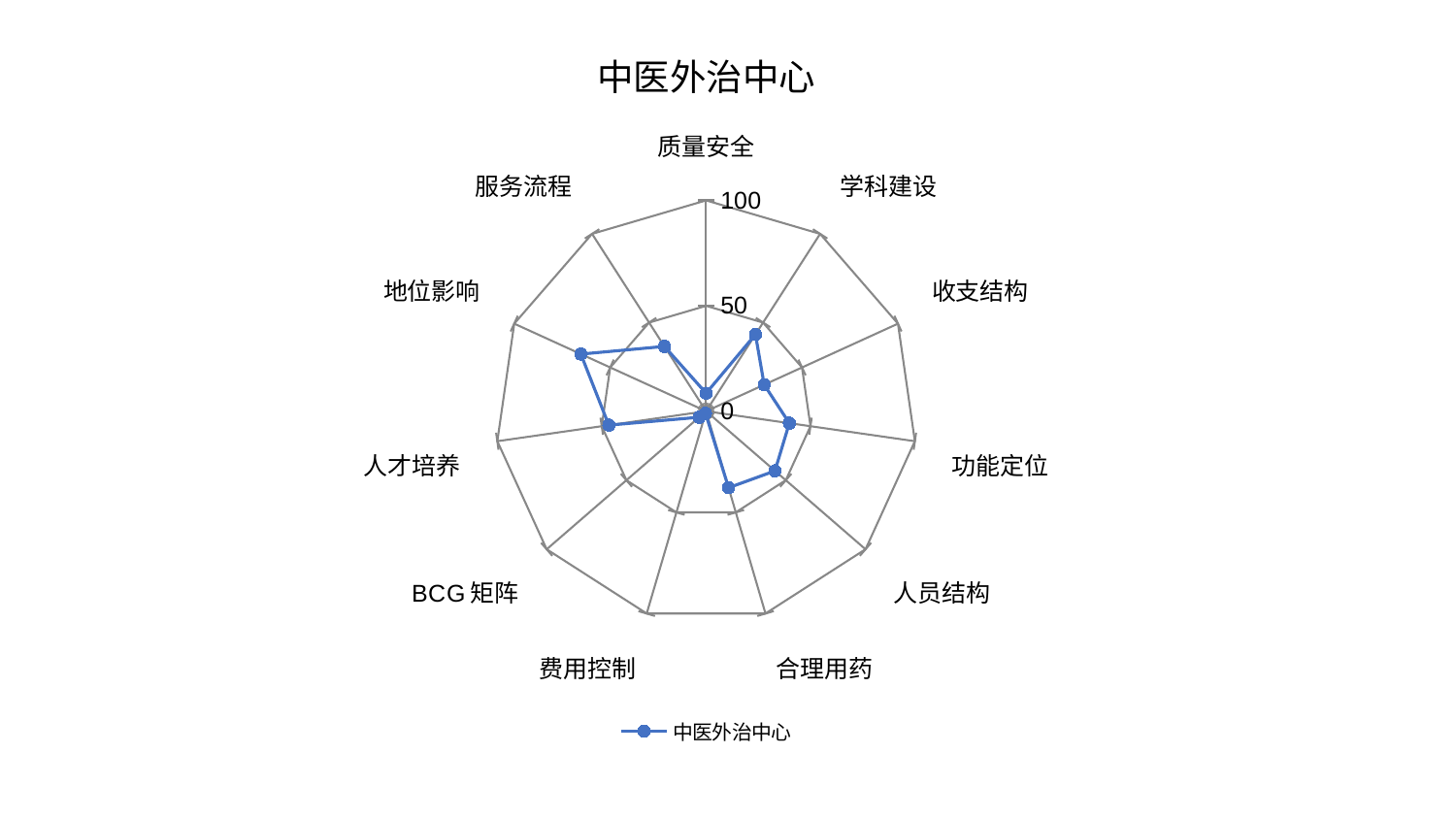

### Chart: 中医外治中心

| Category | 中医外治中心 |
|---|---|
| 质量安全 | 8.510607026681825 |
| 学科建设 | 43.28535554014499 |
| 收支结构 | 30.275902697638625 |
| 功能定位 | 39.88052246511183 |
| 人员结构 | 43.201126767237774 |
| 合理用药 | 37.82063850220491 |
| 费用控制 | 1.0247442598856844 |
| BCG矩阵 | 4.395048848123897 |
| 人才培养 | 46.5886594747451 |
| 地位影响 | 65.27776211080493 |
| 服务流程 | 36.54533028494491 |
120